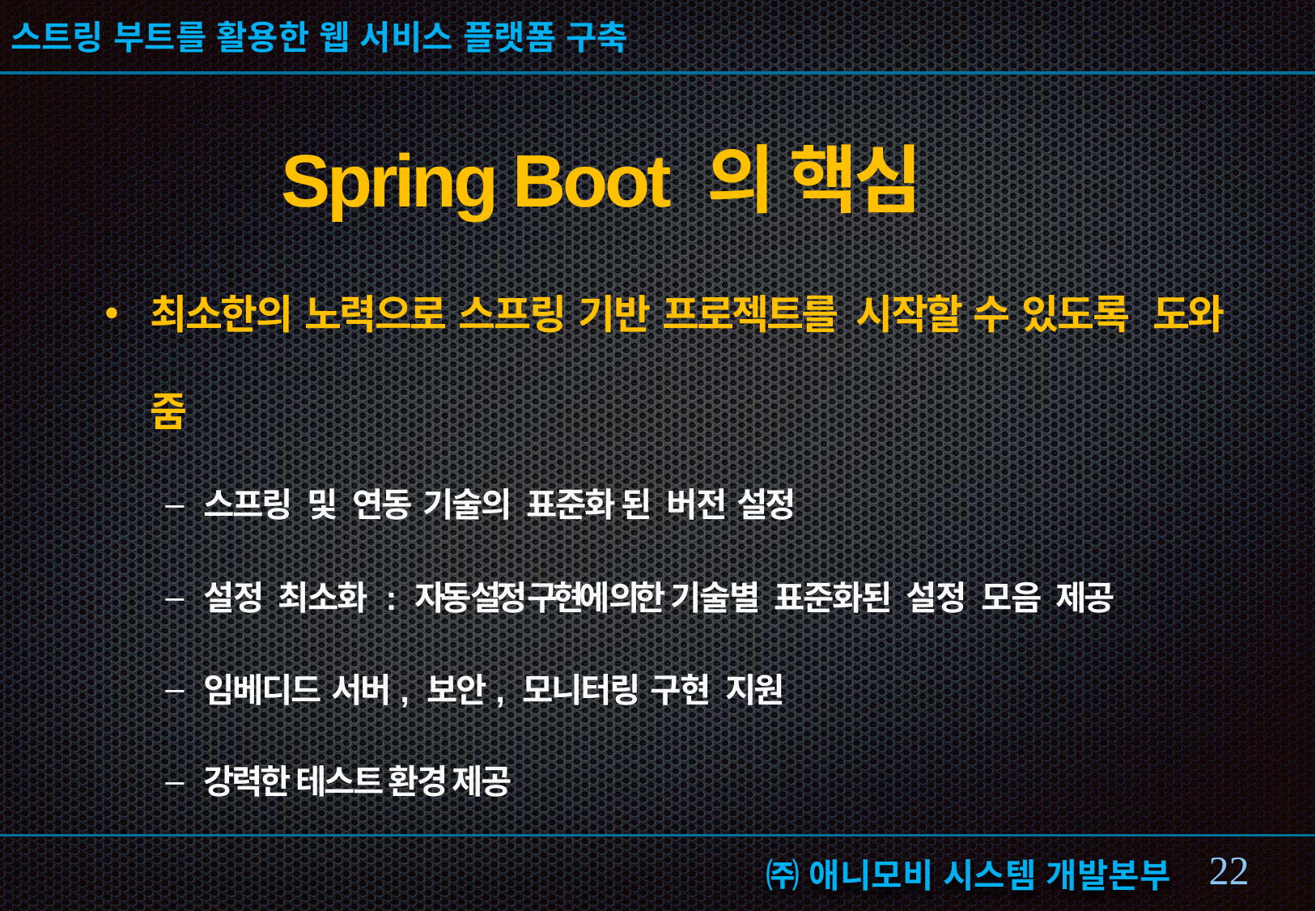

Spring Boot 의 핵심
최소한의 노력으로 스프링 기반 프로젝트를  시작할 수 있도록  도와 줌
스프링  및  연동 기술의  표준화 된  버전 설정
설정  최소화 : 자동 설정 구현에 의한 기술별  표준화된  설정  모음  제공
임베디드 서버, 보안, 모니터링 구현  지원
강력한 테스트 환경 제공
22